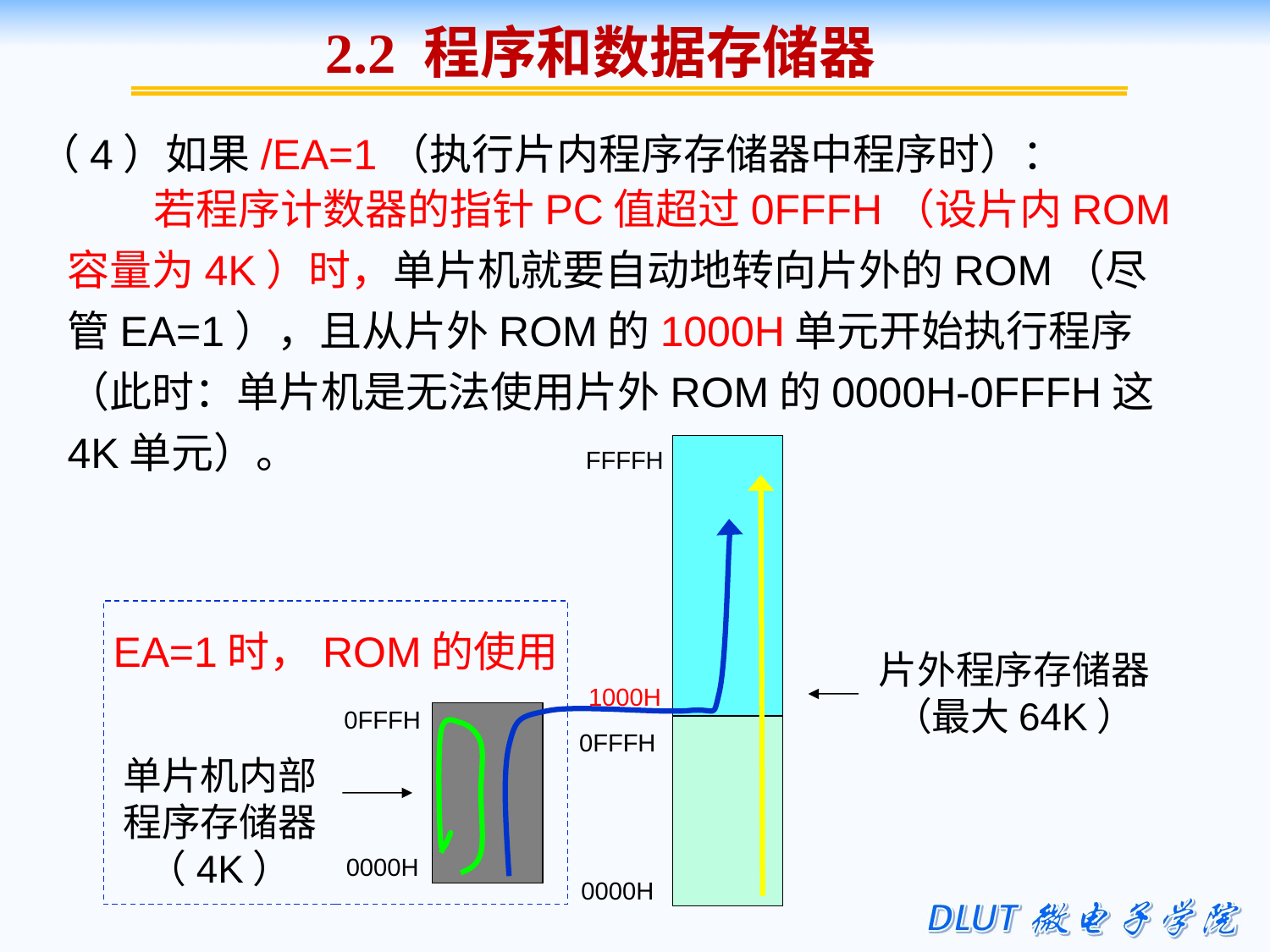

2.2 程序和数据存储器
（4）如果/EA=1（执行片内程序存储器中程序时）：
        若程序计数器的指针PC值超过0FFFH（设片内ROM容量为4K）时，单片机就要自动地转向片外的ROM（尽管EA=1），且从片外ROM的1000H单元开始执行程序（此时：单片机是无法使用片外ROM的0000H-0FFFH这4K单元）。
FFFFH

1000H

EA=1时，ROM的使用
片外程序存储器
（最大64K）

0FFFH

0000H

0FFFH

0000H

单片机内部
程序存储器
（4K）